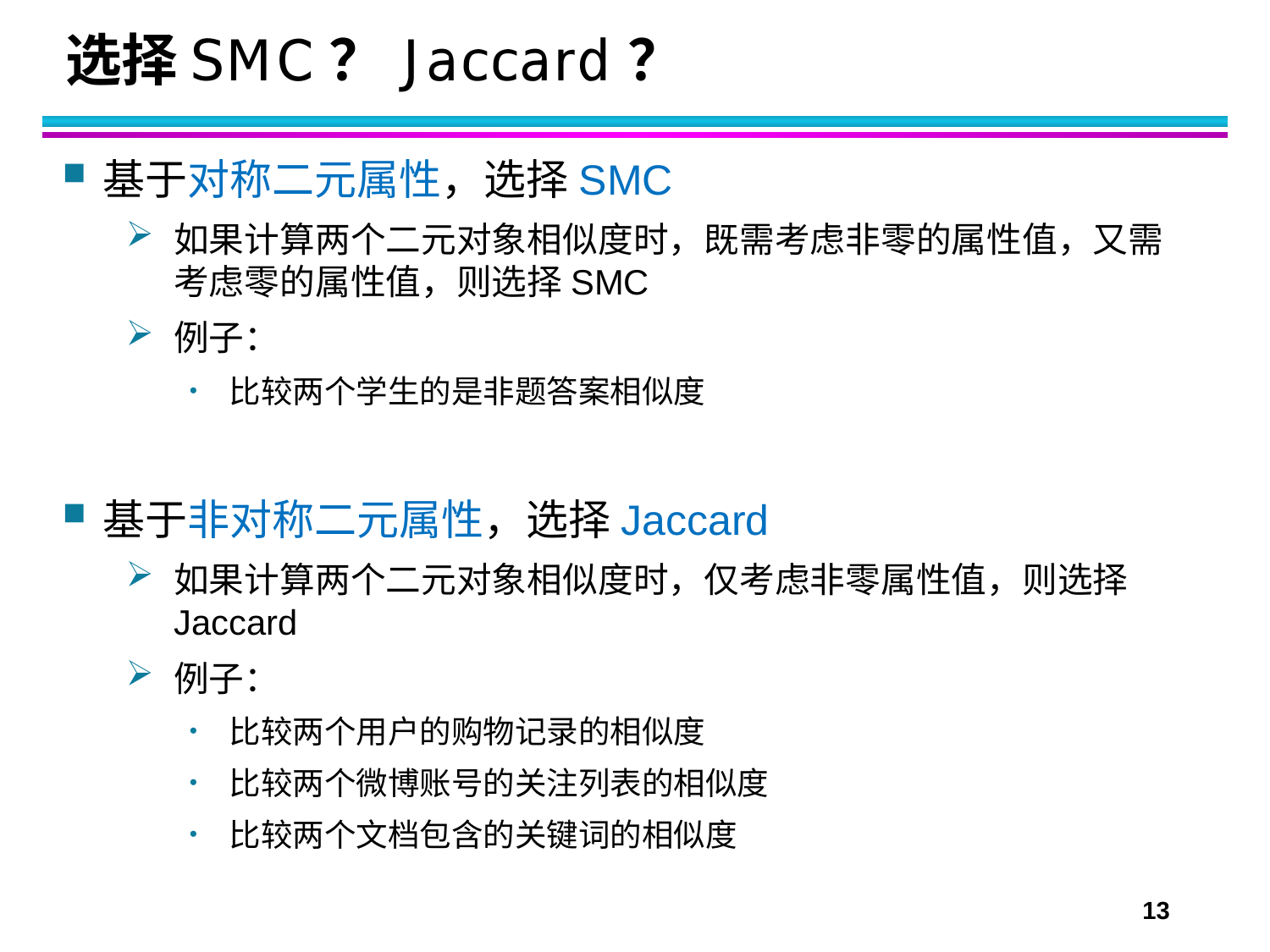

# 选择SMC？Jaccard？
基于对称二元属性，选择SMC
如果计算两个二元对象相似度时，既需考虑非零的属性值，又需考虑零的属性值，则选择SMC
例子：
比较两个学生的是非题答案相似度

基于非对称二元属性，选择Jaccard
如果计算两个二元对象相似度时，仅考虑非零属性值，则选择Jaccard
例子：
比较两个用户的购物记录的相似度
比较两个微博账号的关注列表的相似度
比较两个文档包含的关键词的相似度